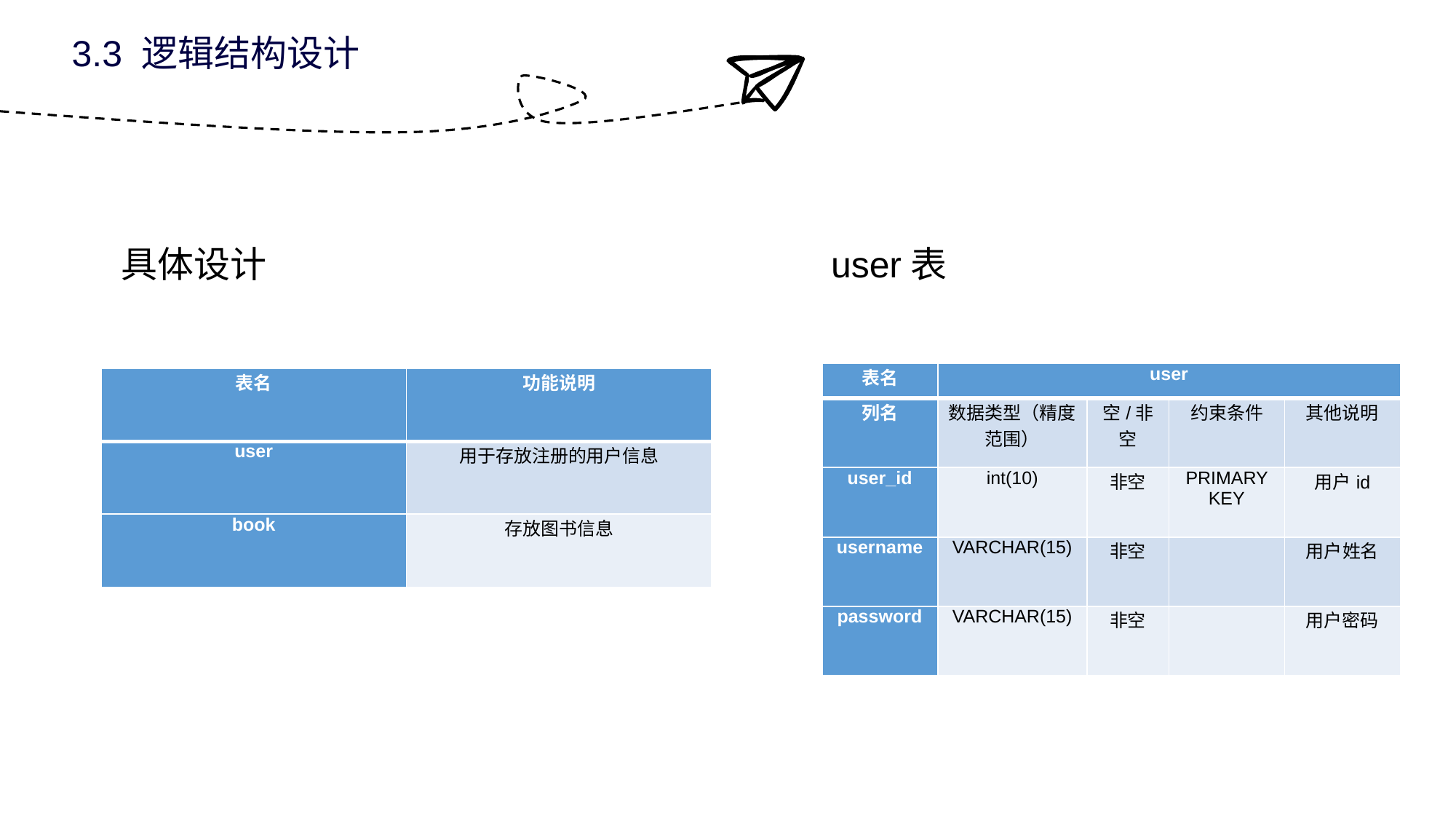

3.3 逻辑结构设计

user表
具体设计
| 表名 | user |  |  |  |
| --- | --- | --- | --- | --- |
| 列名 | 数据类型（精度范围） | 空/非空 | 约束条件 | 其他说明 |
| user\_id | int(10) | 非空 | PRIMARY KEY | 用户id |
| username | VARCHAR(15) | 非空 |  | 用户姓名 |
| password | VARCHAR(15) | 非空 |  | 用户密码 |
| 表名 | 功能说明 |
| --- | --- |
| user | 用于存放注册的用户信息 |
| book | 存放图书信息 |